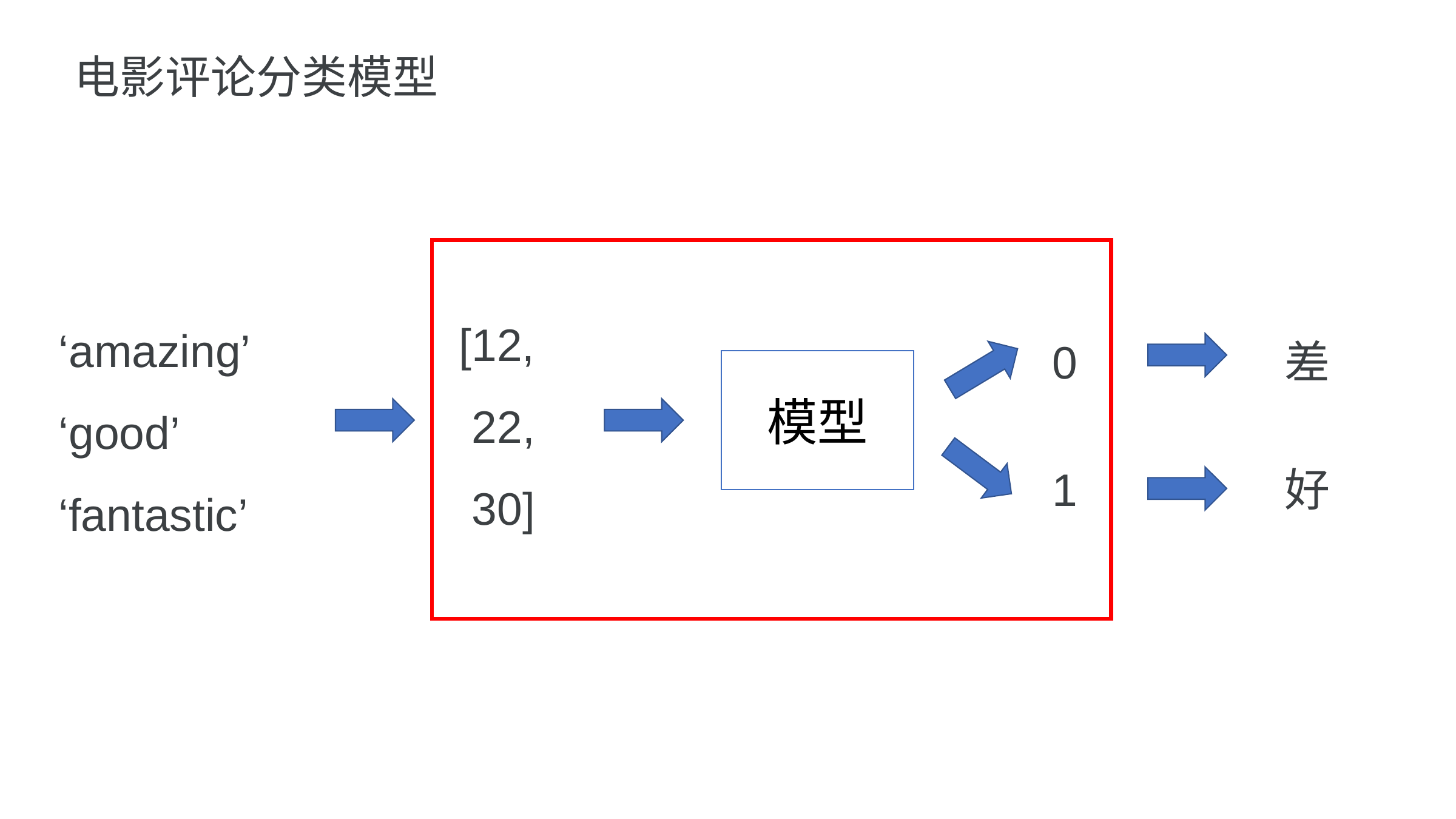

电影评论分类模型

[12,
 22,
 30]
‘amazing’
‘good’
‘fantastic’

0

差

模型

1
好